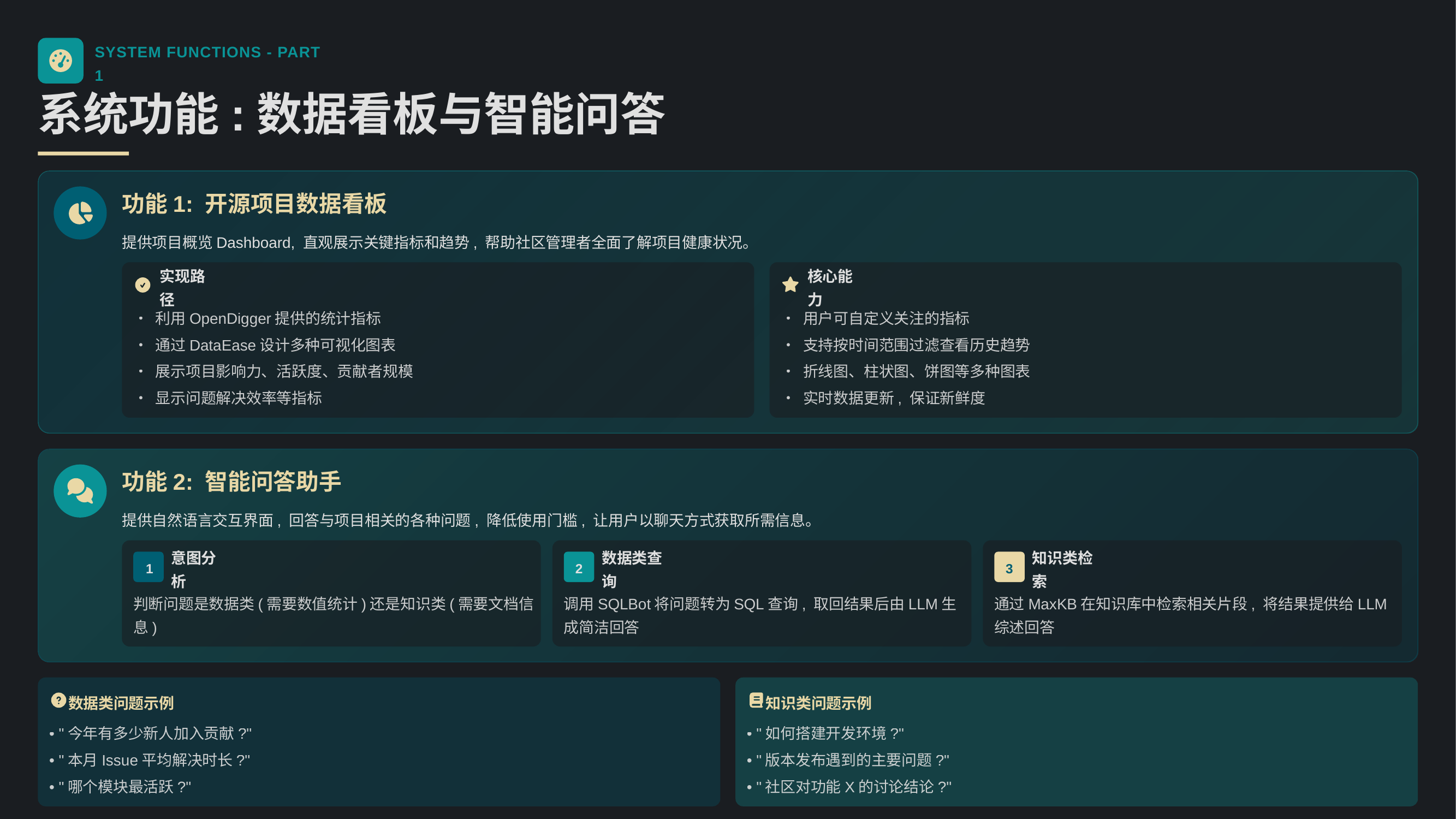

SYSTEM FUNCTIONS - PART 1
系统功能:数据看板与智能问答

功能1: 开源项目数据看板

提供项目概览Dashboard, 直观展示关键指标和趋势, 帮助社区管理者全面了解项目健康状况。

实现路径
核心能力

• 利用OpenDigger提供的统计指标
• 用户可自定义关注的指标
• 通过DataEase设计多种可视化图表
• 支持按时间范围过滤查看历史趋势
• 展示项目影响力、活跃度、贡献者规模
• 折线图、柱状图、饼图等多种图表
• 显示问题解决效率等指标
• 实时数据更新, 保证新鲜度

功能2: 智能问答助手

提供自然语言交互界面, 回答与项目相关的各种问题, 降低使用门槛, 让用户以聊天方式获取所需信息。

意图分析
数据类查询
知识类检索
1
2
3
判断问题是数据类(需要数值统计)还是知识类(需要文档信息)
调用SQLBot将问题转为SQL查询, 取回结果后由LLM生成简洁回答
通过MaxKB在知识库中检索相关片段, 将结果提供给LLM综述回答

数据类问题示例
知识类问题示例

• "今年有多少新人加入贡献?"
• "如何搭建开发环境?"
• "本月Issue平均解决时长?"
• "版本发布遇到的主要问题?"
• "哪个模块最活跃?"
• "社区对功能X的讨论结论?"